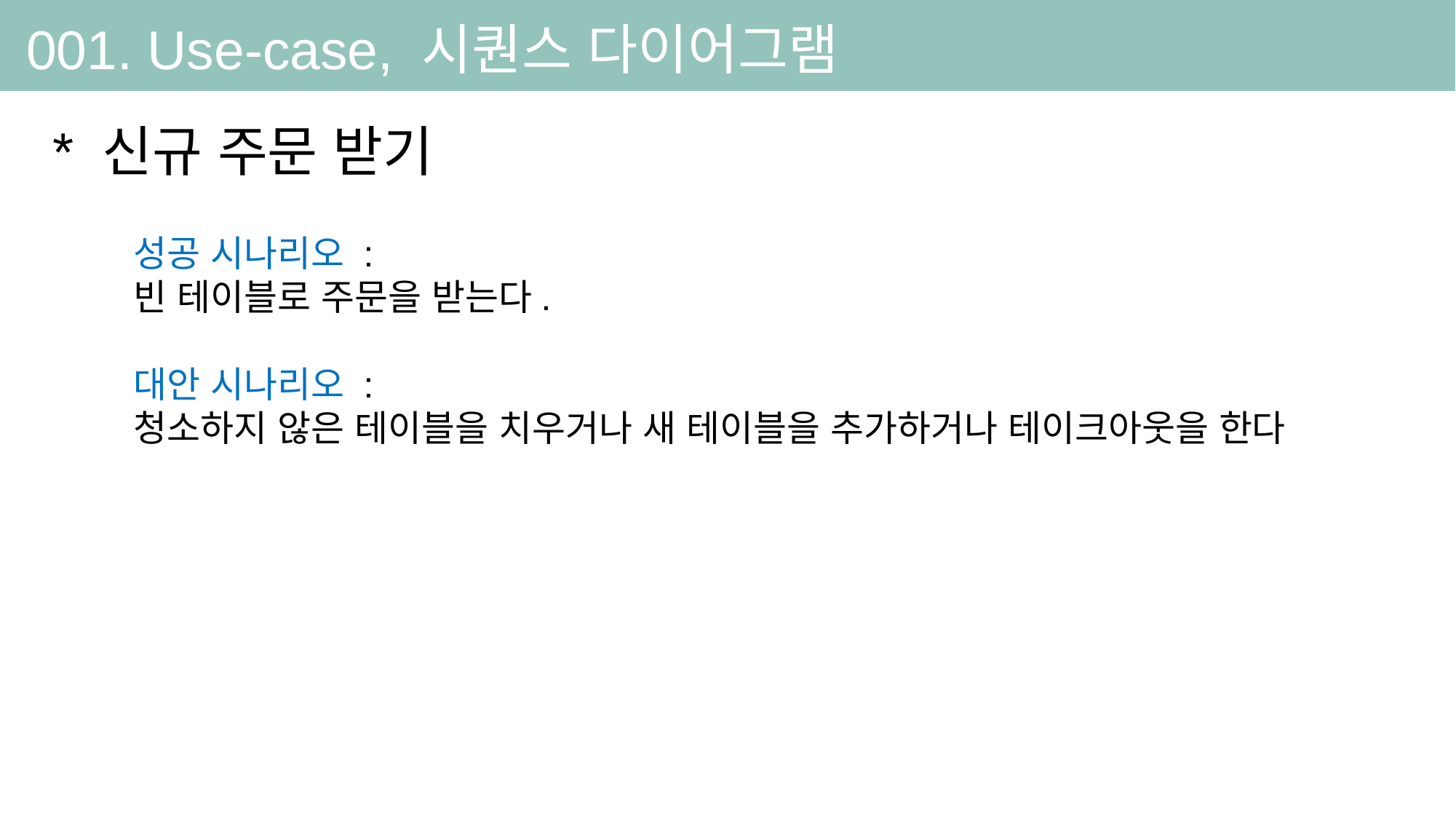

001. Use-case, 시퀀스 다이어그램
* 신규 주문 받기
성공 시나리오 :
빈 테이블로 주문을 받는다.

대안 시나리오 :
청소하지 않은 테이블을 치우거나 새 테이블을 추가하거나 테이크아웃을 한다